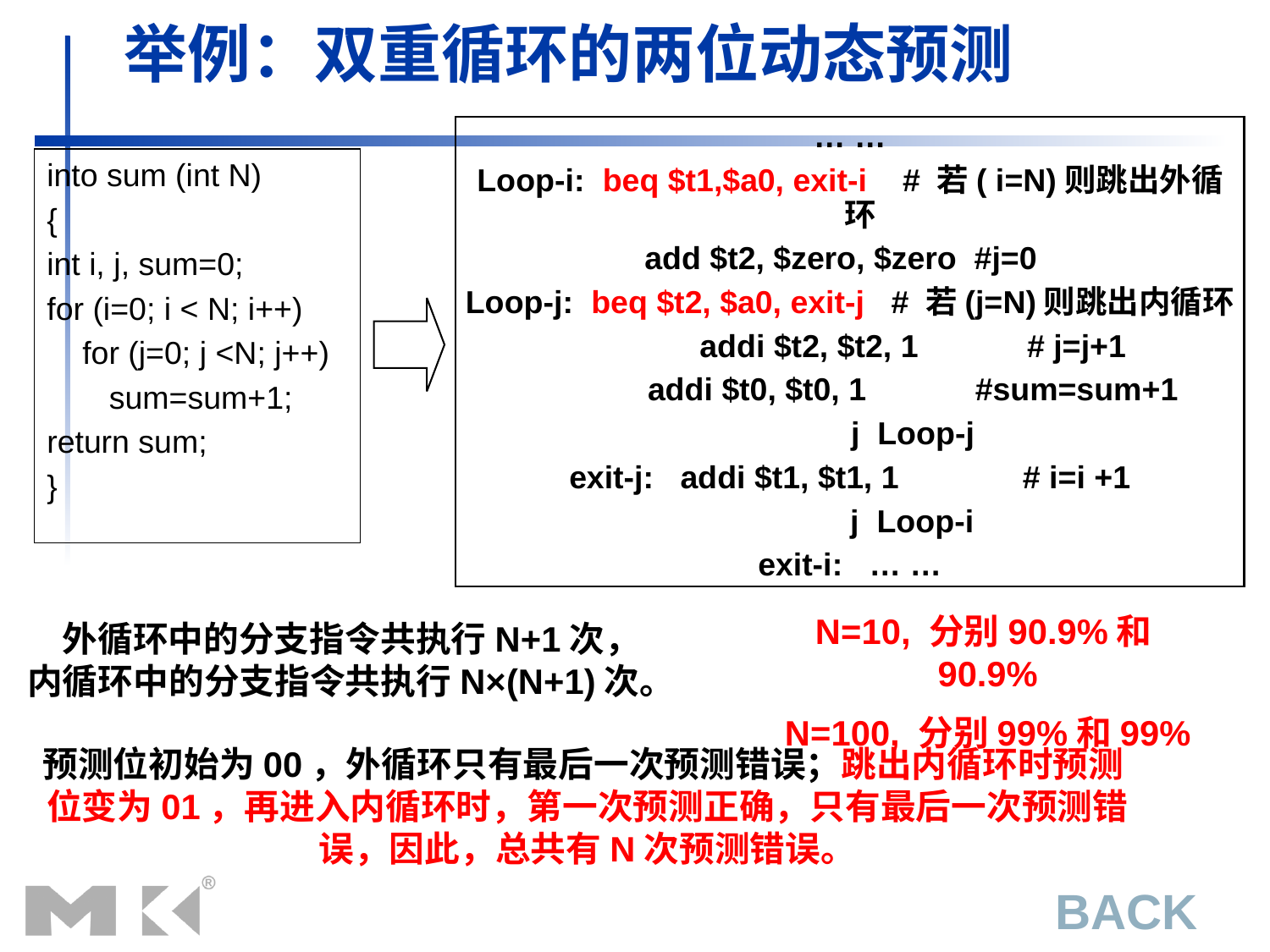

# 举例：双重循环的两位动态预测
… …
Loop-i:  beq $t1,$a0, exit-i    # 若( i=N)则跳出外循环
              add $t2, $zero, $zero  #j=0
Loop-j:  beq $t2, $a0, exit-j   # 若(j=N)则跳出内循环
	           addi $t2, $t2, 1	     # j=j+1
  	           addi $t0, $t0, 1	     #sum=sum+1
	           j  Loop-j
exit-j:   addi $t1, $t1, 1	     # i=i +1
              j  Loop-i
exit-i:   … …
into sum (int N)
{
int i, j, sum=0;
for (i=0; i < N; i++)
    for (j=0; j <N; j++)
       sum=sum+1;
return sum;
}

N=10, 分别90.9%和90.9%
N=100, 分别99%和99%
外循环中的分支指令共执行N+1次，
内循环中的分支指令共执行N×(N+1)次。
预测位初始为00，外循环只有最后一次预测错误；跳出内循环时预测  位变为01，再进入内循环时，第一次预测正确，只有最后一次预测错误，因此，总共有N次预测错误。
Back